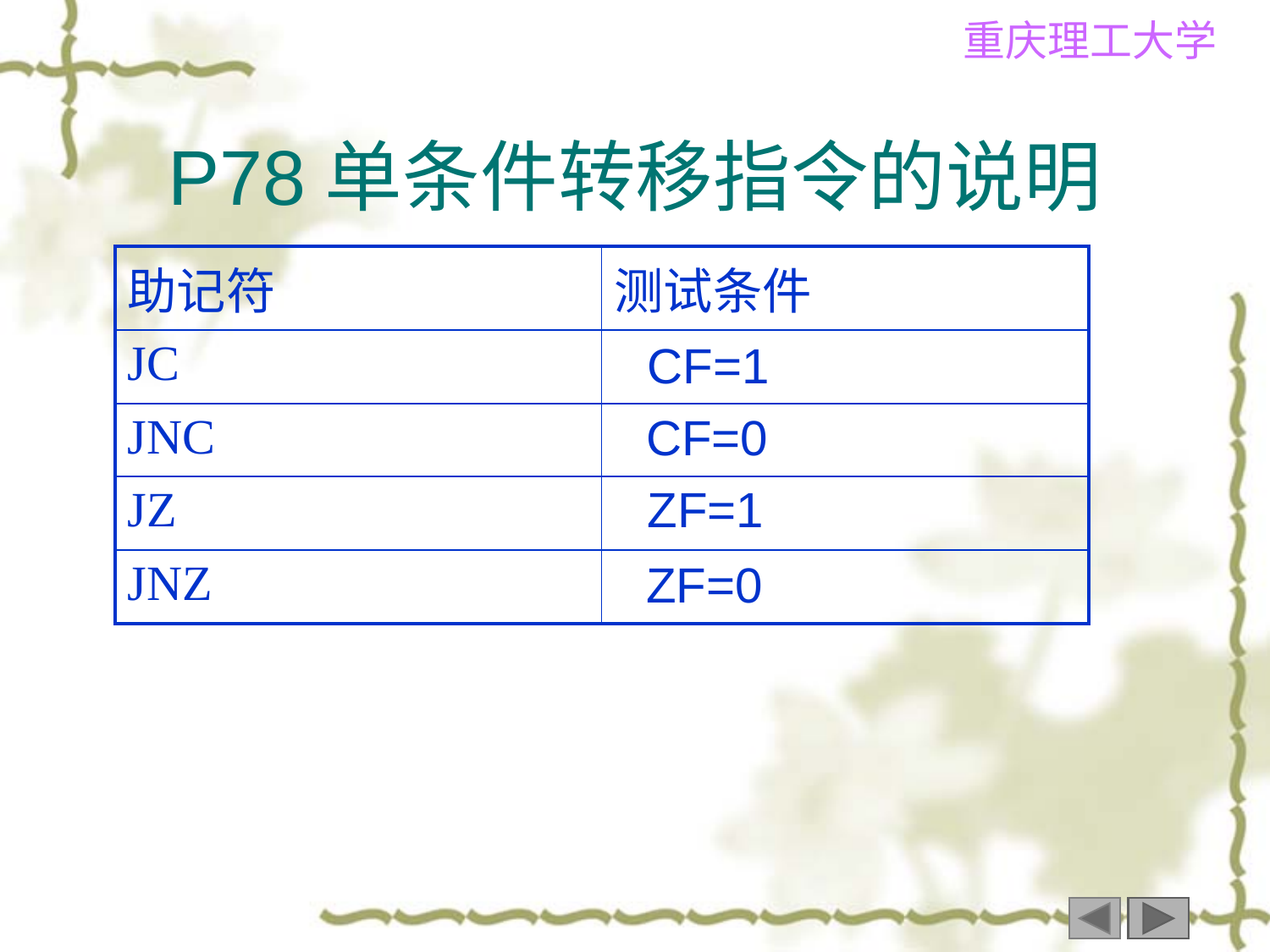

# P78单条件转移指令的说明
| 助记符 | 测试条件 |
| --- | --- |
| JC |  |
| JNC |  |
| JZ |  |
| JNZ |  |
CF=1
CF=0
ZF=1
ZF=0